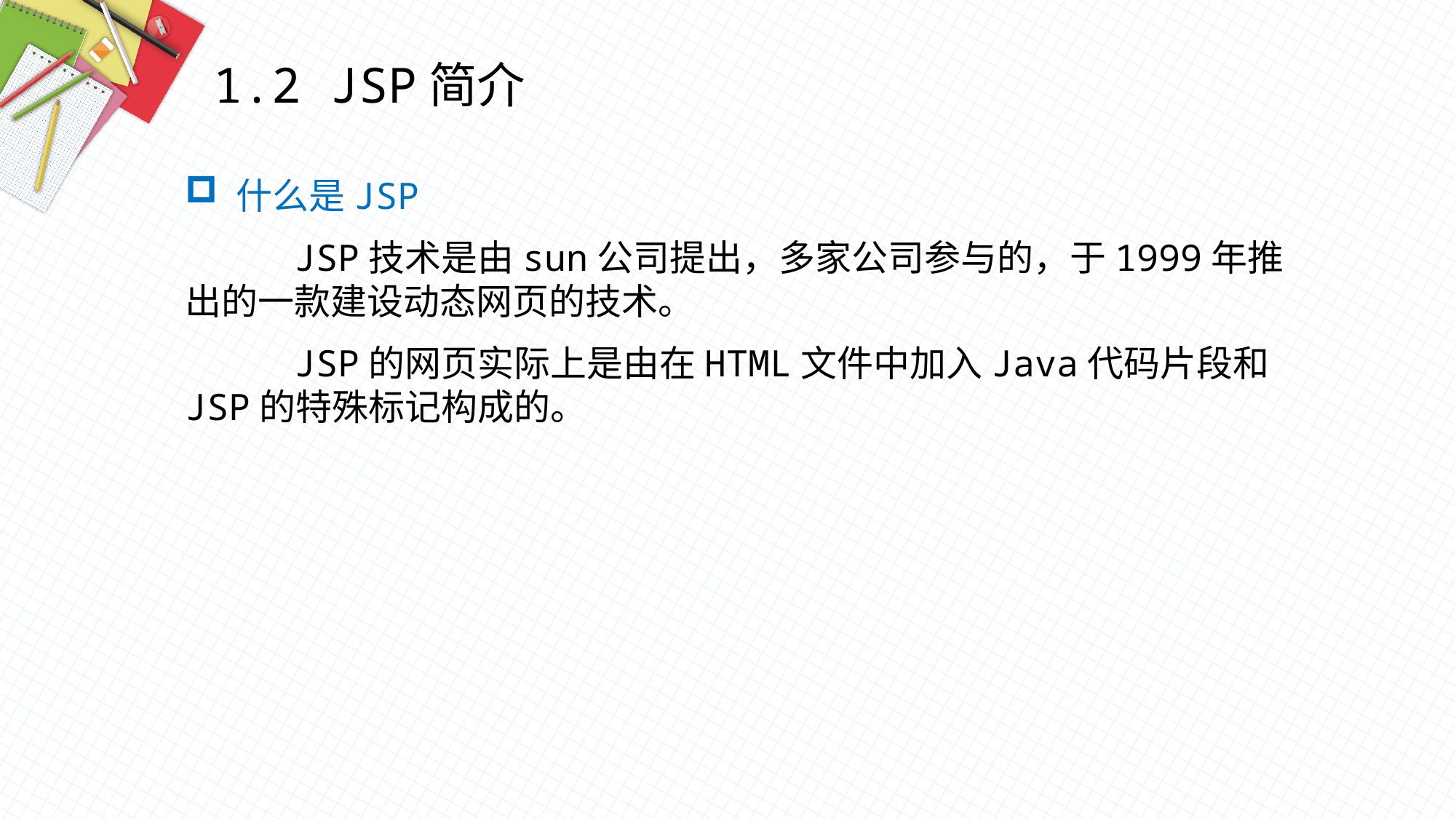

1.2 JSP简介
 什么是JSP
     JSP技术是由sun公司提出，多家公司参与的，于1999年推出的一款建设动态网页的技术。
     JSP的网页实际上是由在HTML文件中加入Java代码片段和JSP的特殊标记构成的。